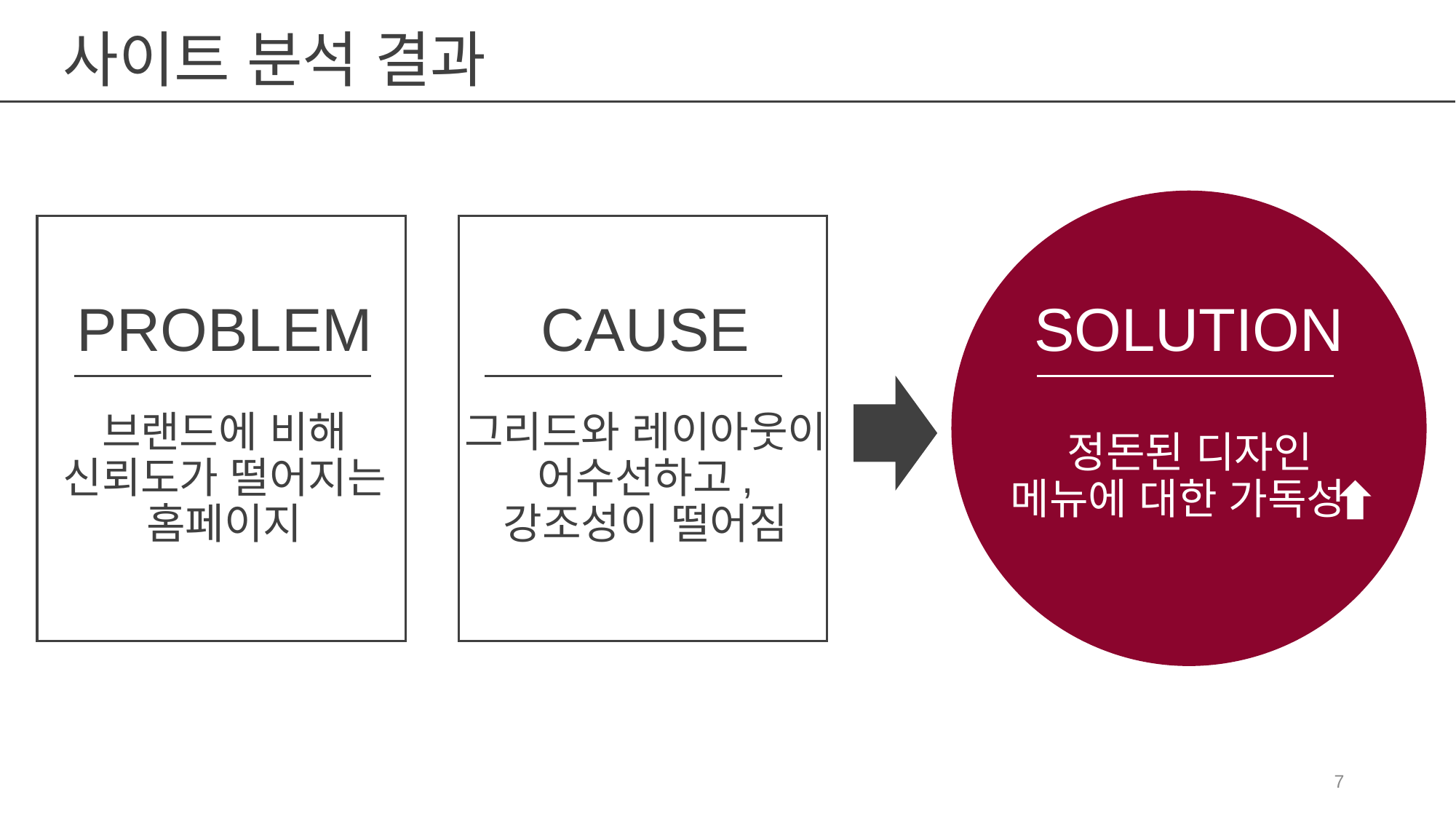

사이트 분석 결과

PROBLEM
CAUSE
SOLUTION

브랜드에 비해
신뢰도가 떨어지는
홈페이지
그리드와 레이아웃이
어수선하고,
강조성이 떨어짐
정돈된 디자인
메뉴에 대한 가독성

7